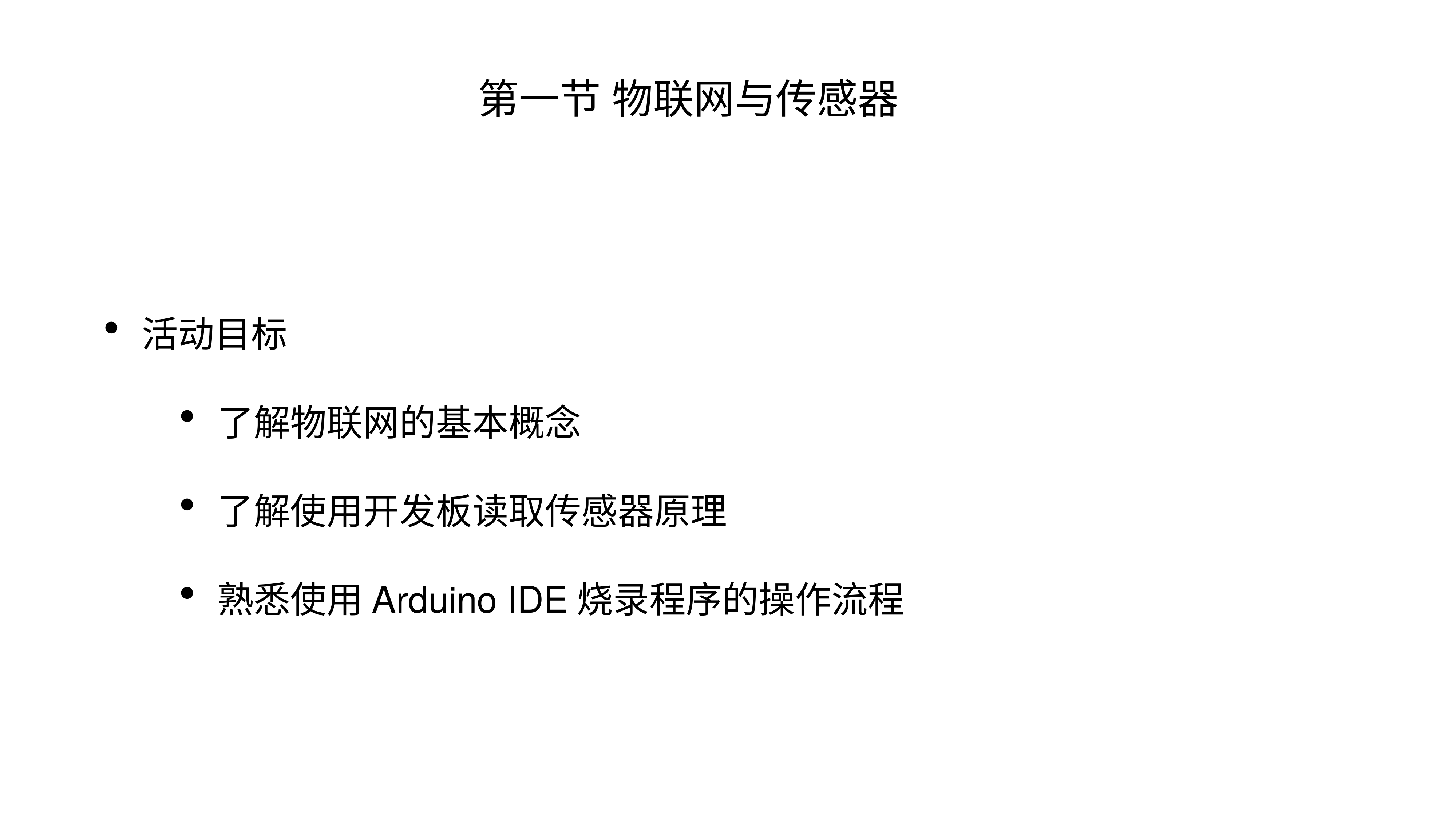

第一节 物联网与传感器
活动目标
了解物联网的基本概念
了解使用开发板读取传感器原理
熟悉使用Arduino IDE烧录程序的操作流程